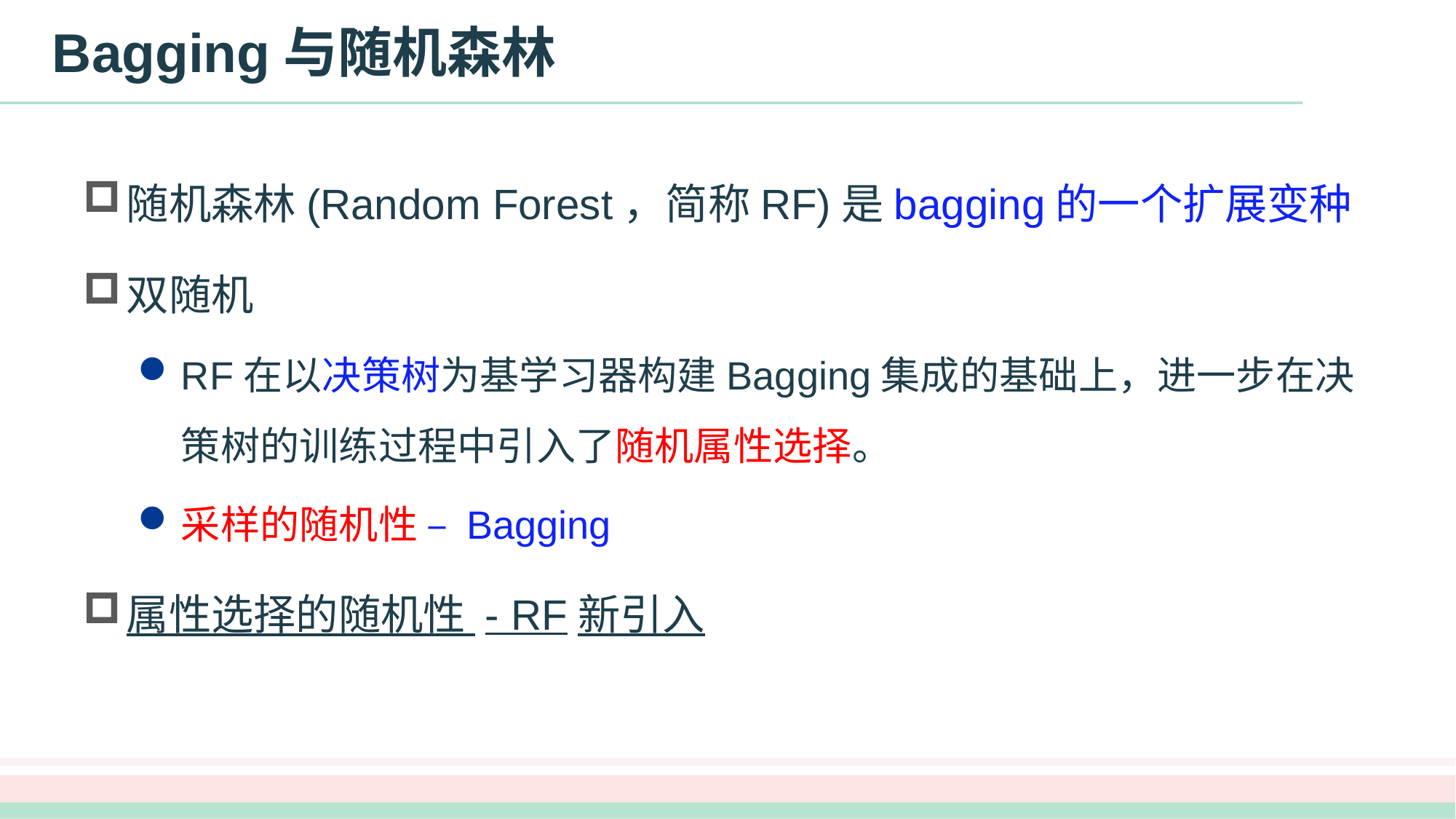

# Bagging与随机森林
随机森林(Random Forest，简称RF)是bagging的一个扩展变种
双随机
RF在以决策树为基学习器构建Bagging集成的基础上，进一步在决策树的训练过程中引入了随机属性选择。
采样的随机性 – Bagging
属性选择的随机性 - RF新引入